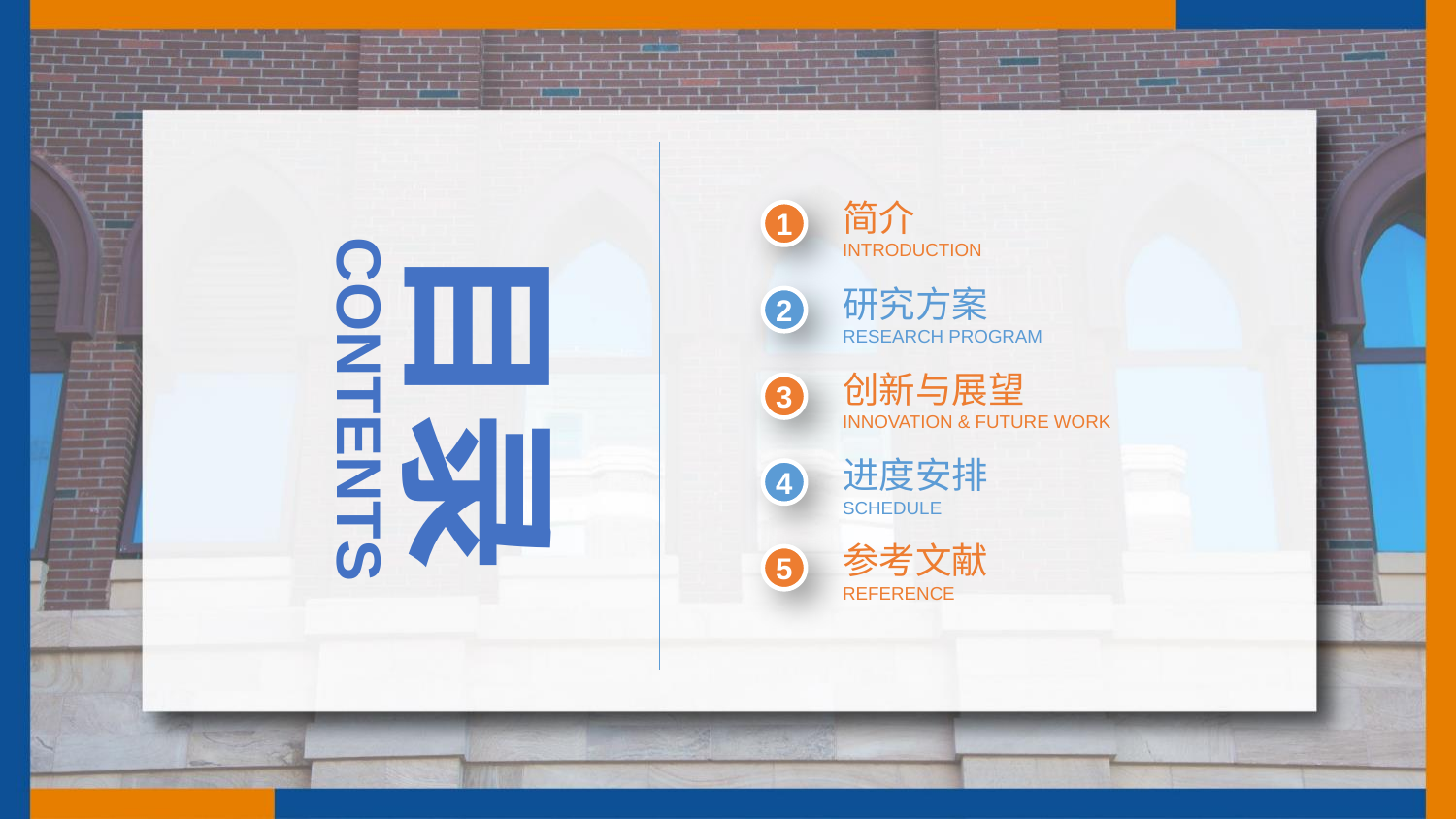

目录
简介
INTRODUCTION
1
研究方案
RESEARCH PROGRAM
2
创新与展望
INNOVATION & FUTURE WORK
CONTENTS
3
进度安排
SCHEDULE
4
参考文献
REFERENCE
5